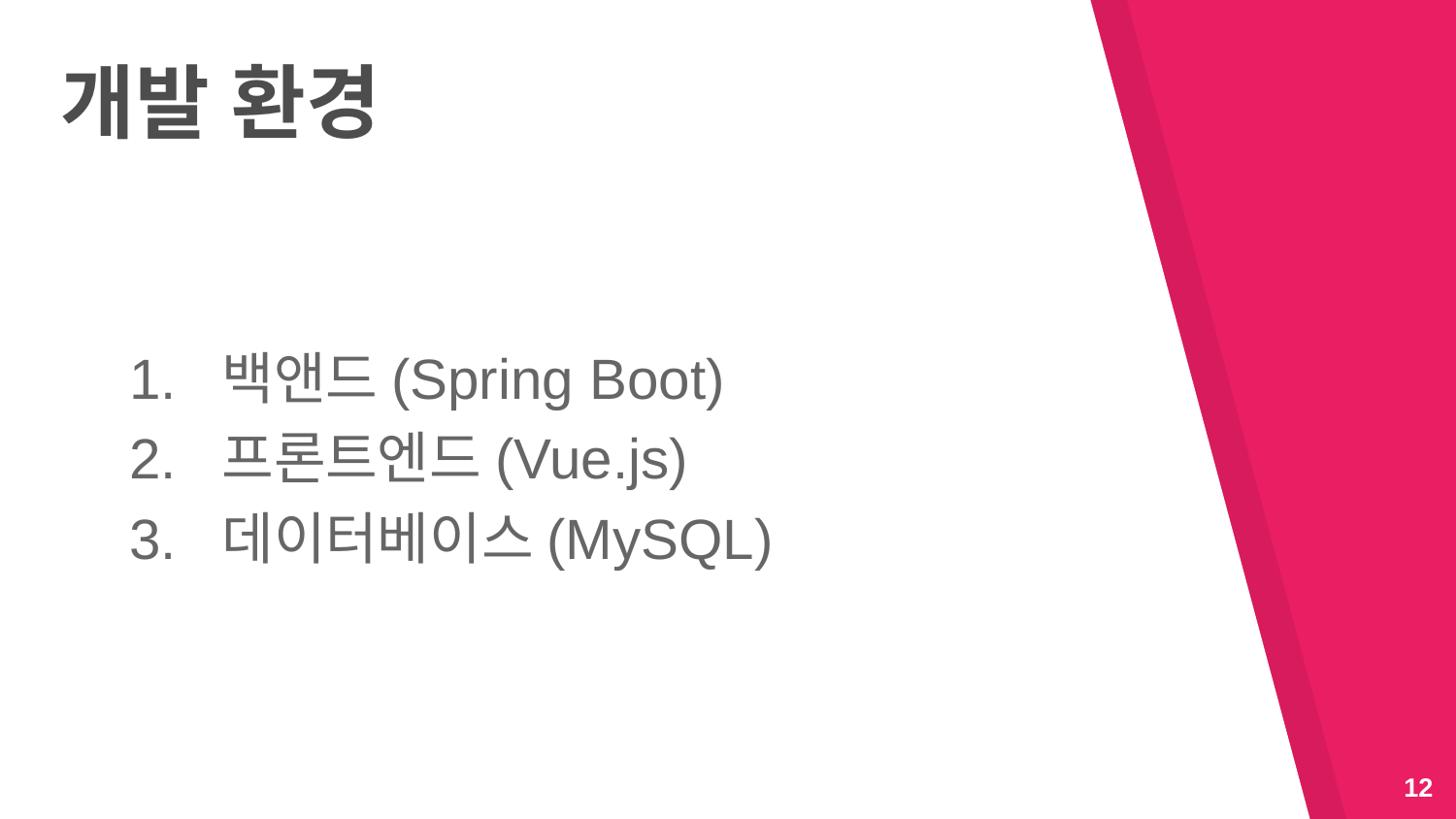

개발 환경
1.  백앤드(Spring Boot)
2.  프론트엔드(Vue.js)
3.  데이터베이스(MySQL)
12